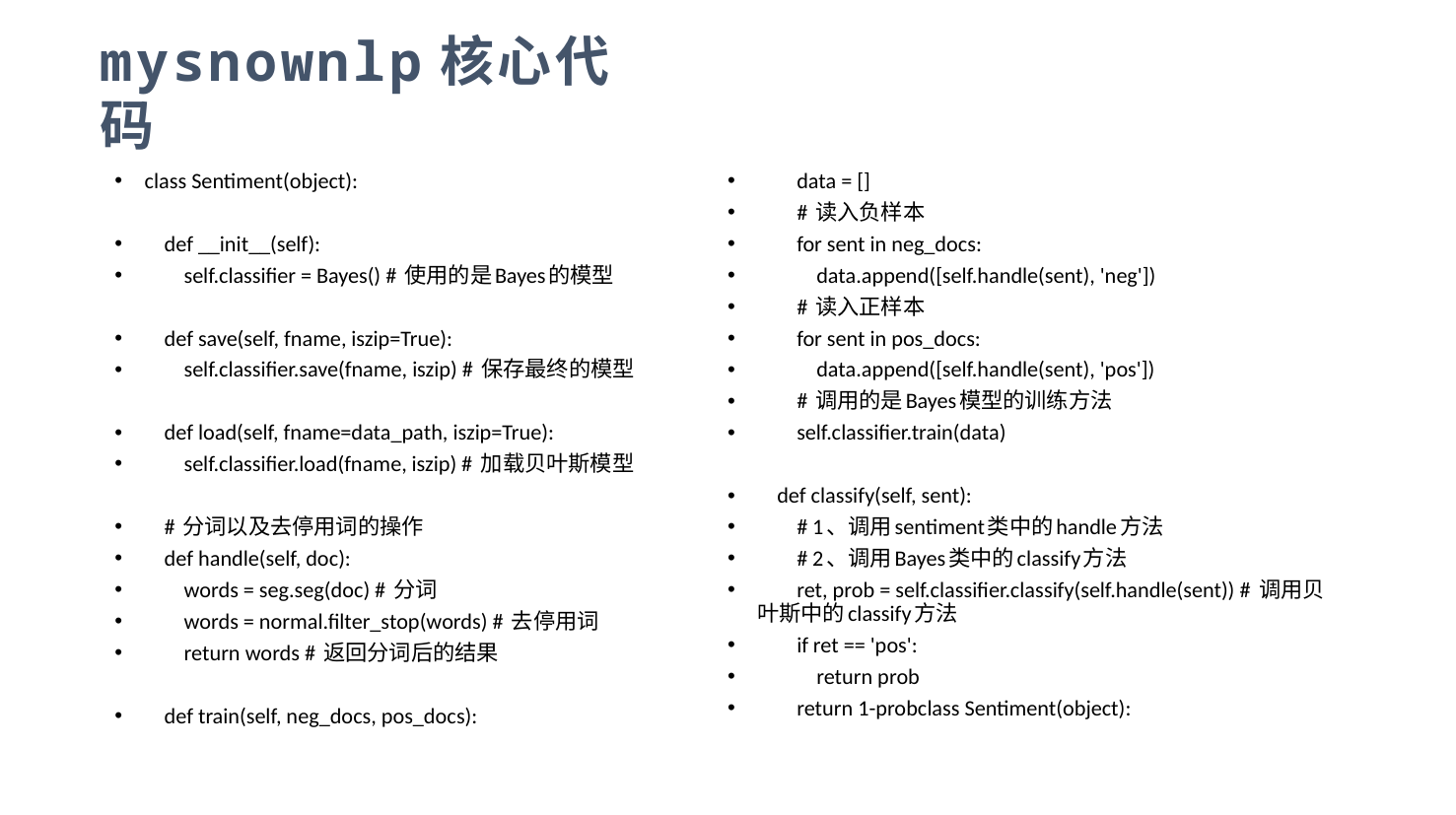

mysnownlp核心代码
class Sentiment(object):

    def __init__(self):
        self.classifier = Bayes() # 使用的是Bayes的模型

    def save(self, fname, iszip=True):
        self.classifier.save(fname, iszip) # 保存最终的模型

    def load(self, fname=data_path, iszip=True):
        self.classifier.load(fname, iszip) # 加载贝叶斯模型

    # 分词以及去停用词的操作
    def handle(self, doc):
        words = seg.seg(doc) # 分词
        words = normal.filter_stop(words) # 去停用词
        return words # 返回分词后的结果

    def train(self, neg_docs, pos_docs):
        data = []
        # 读入负样本
        for sent in neg_docs:
            data.append([self.handle(sent), 'neg'])
        # 读入正样本
        for sent in pos_docs:
            data.append([self.handle(sent), 'pos'])
        # 调用的是Bayes模型的训练方法
        self.classifier.train(data)

    def classify(self, sent):
        # 1、调用sentiment类中的handle方法
        # 2、调用Bayes类中的classify方法
        ret, prob = self.classifier.classify(self.handle(sent)) # 调用贝叶斯中的classify方法
        if ret == 'pos':
            return prob
        return 1-probclass Sentiment(object):